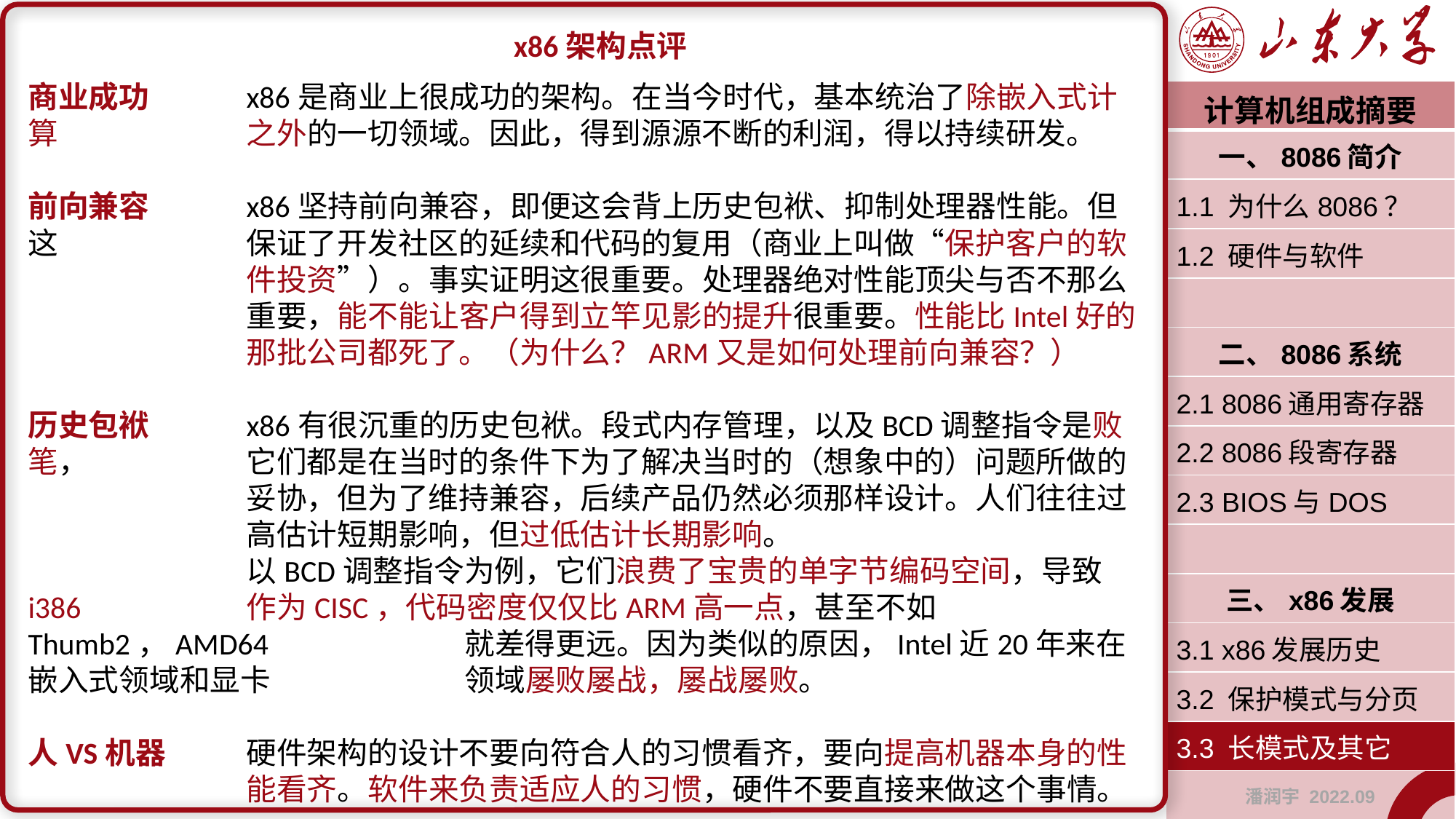

x86架构点评
商业成功	x86是商业上很成功的架构。在当今时代，基本统治了除嵌入式计算		之外的一切领域。因此，得到源源不断的利润，得以持续研发。

前向兼容	x86坚持前向兼容，即便这会背上历史包袱、抑制处理器性能。但这		保证了开发社区的延续和代码的复用（商业上叫做“保护客户的软		件投资”）。事实证明这很重要。处理器绝对性能顶尖与否不那么		重要，能不能让客户得到立竿见影的提升很重要。性能比Intel好的		那批公司都死了。（为什么？ARM又是如何处理前向兼容？）

历史包袱	x86有很沉重的历史包袱。段式内存管理，以及BCD调整指令是败笔，		它们都是在当时的条件下为了解决当时的（想象中的）问题所做的		妥协，但为了维持兼容，后续产品仍然必须那样设计。人们往往过		高估计短期影响，但过低估计长期影响。
		以BCD调整指令为例，它们浪费了宝贵的单字节编码空间，导致i386		作为CISC，代码密度仅仅比ARM高一点，甚至不如Thumb2，AMD64		就差得更远。因为类似的原因，Intel近20年来在嵌入式领域和显卡		领域屡败屡战，屡战屡败。

人VS机器	硬件架构的设计不要向符合人的习惯看齐，要向提高机器本身的性		能看齐。软件来负责适应人的习惯，硬件不要直接来做这个事情。
| 计算机组成摘要 |
| --- |
| 一、8086简介 |
| 1.1 为什么8086？ |
| 1.2 硬件与软件 |
|  |
| 二、8086系统 |
| 2.1 8086通用寄存器 |
| 2.2 8086段寄存器 |
| 2.3 BIOS与DOS |
|  |
| 三、x86发展 |
| 3.1 x86发展历史 |
| 3.2 保护模式与分页 |
| 3.3 长模式及其它 |
| 潘润宇 2022.09 |